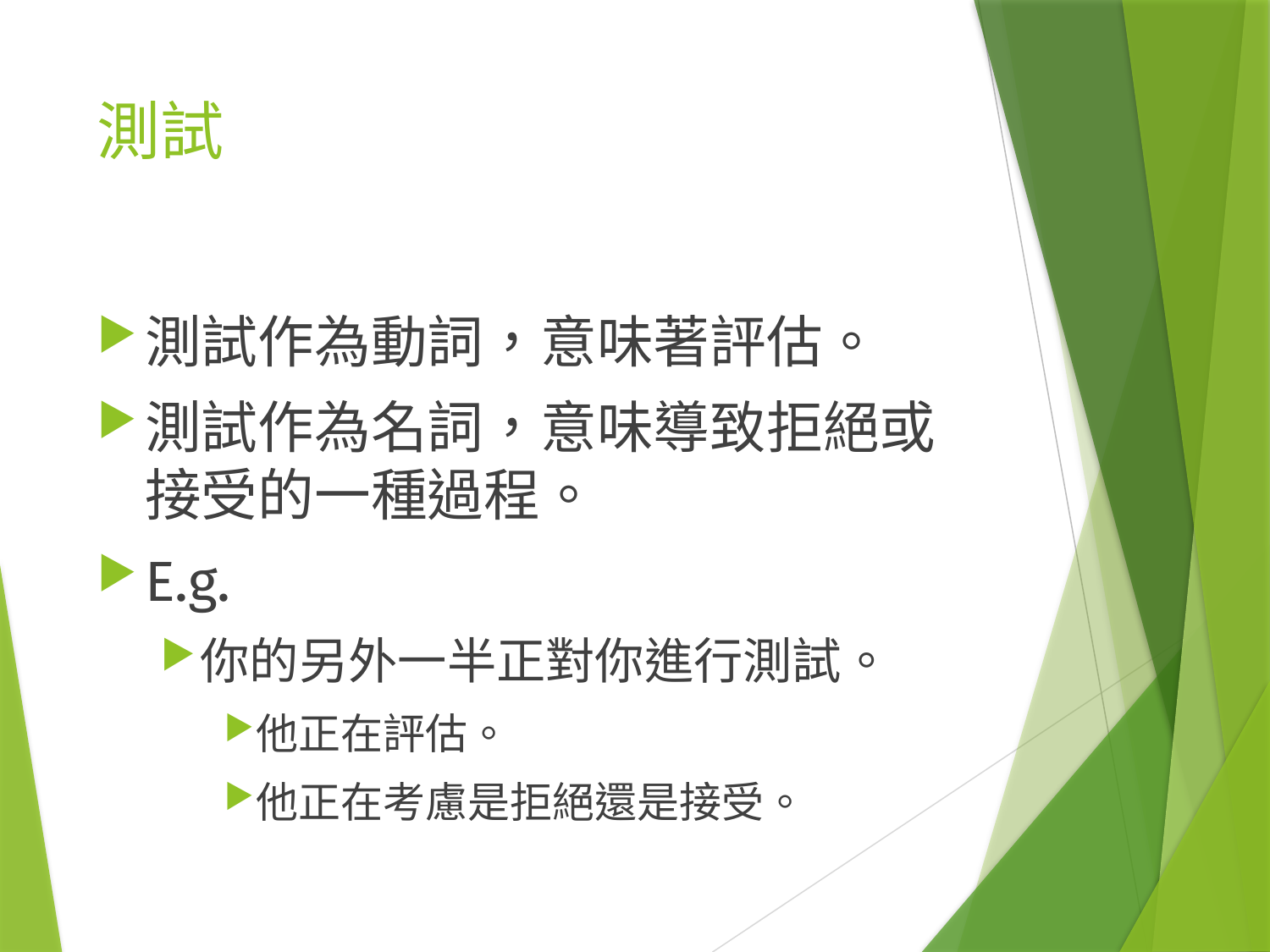

# 測試
測試作為動詞，意味著評估。
測試作為名詞，意味導致拒絕或接受的一種過程。
E.g.
你的另外一半正對你進行測試。
他正在評估。
他正在考慮是拒絕還是接受。